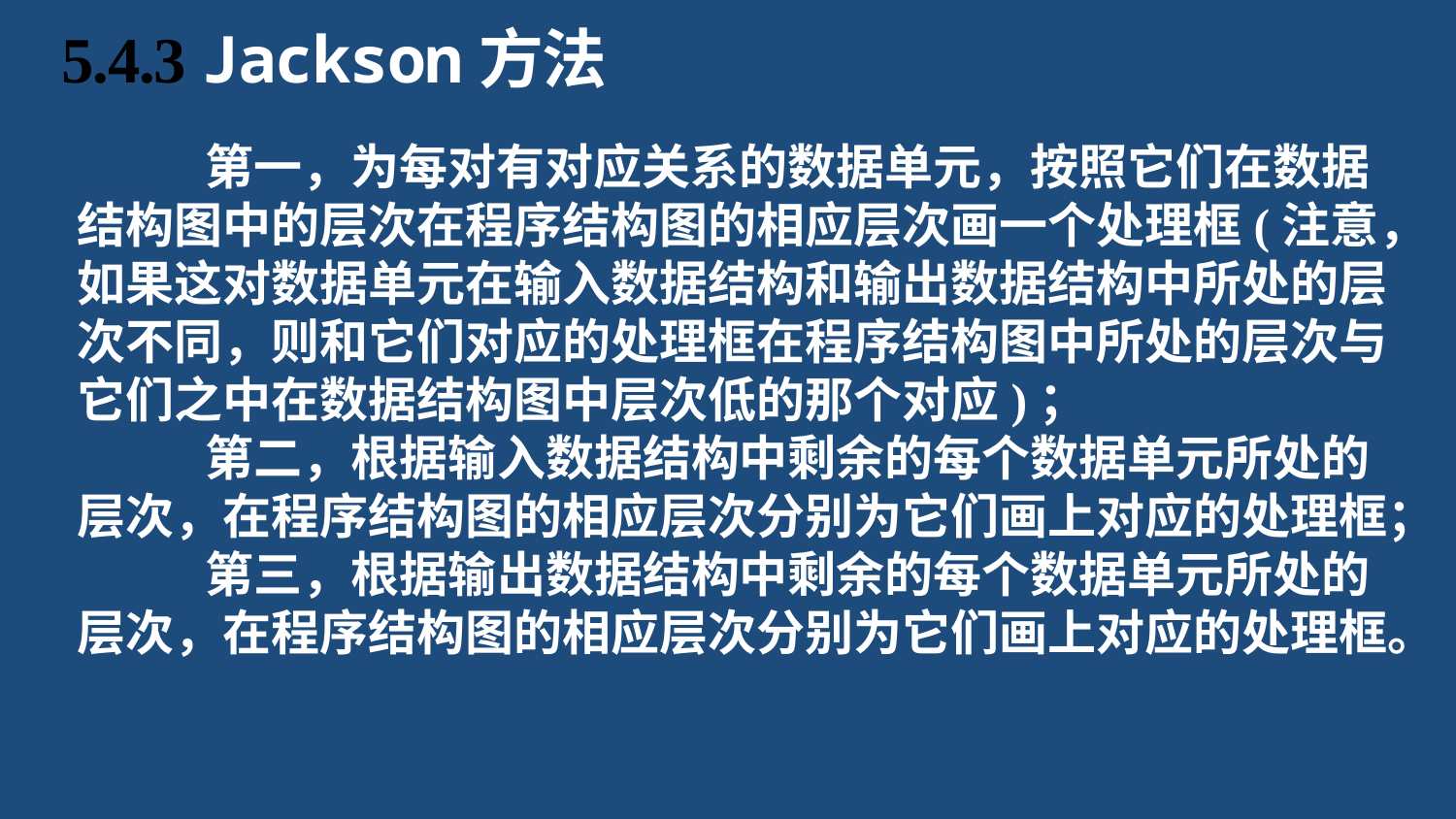

# 5.4.3 Jackson方法
第一，为每对有对应关系的数据单元，按照它们在数据结构图中的层次在程序结构图的相应层次画一个处理框(注意，如果这对数据单元在输入数据结构和输出数据结构中所处的层次不同，则和它们对应的处理框在程序结构图中所处的层次与它们之中在数据结构图中层次低的那个对应)；
第二，根据输入数据结构中剩余的每个数据单元所处的层次，在程序结构图的相应层次分别为它们画上对应的处理框；
第三，根据输出数据结构中剩余的每个数据单元所处的层次，在程序结构图的相应层次分别为它们画上对应的处理框。